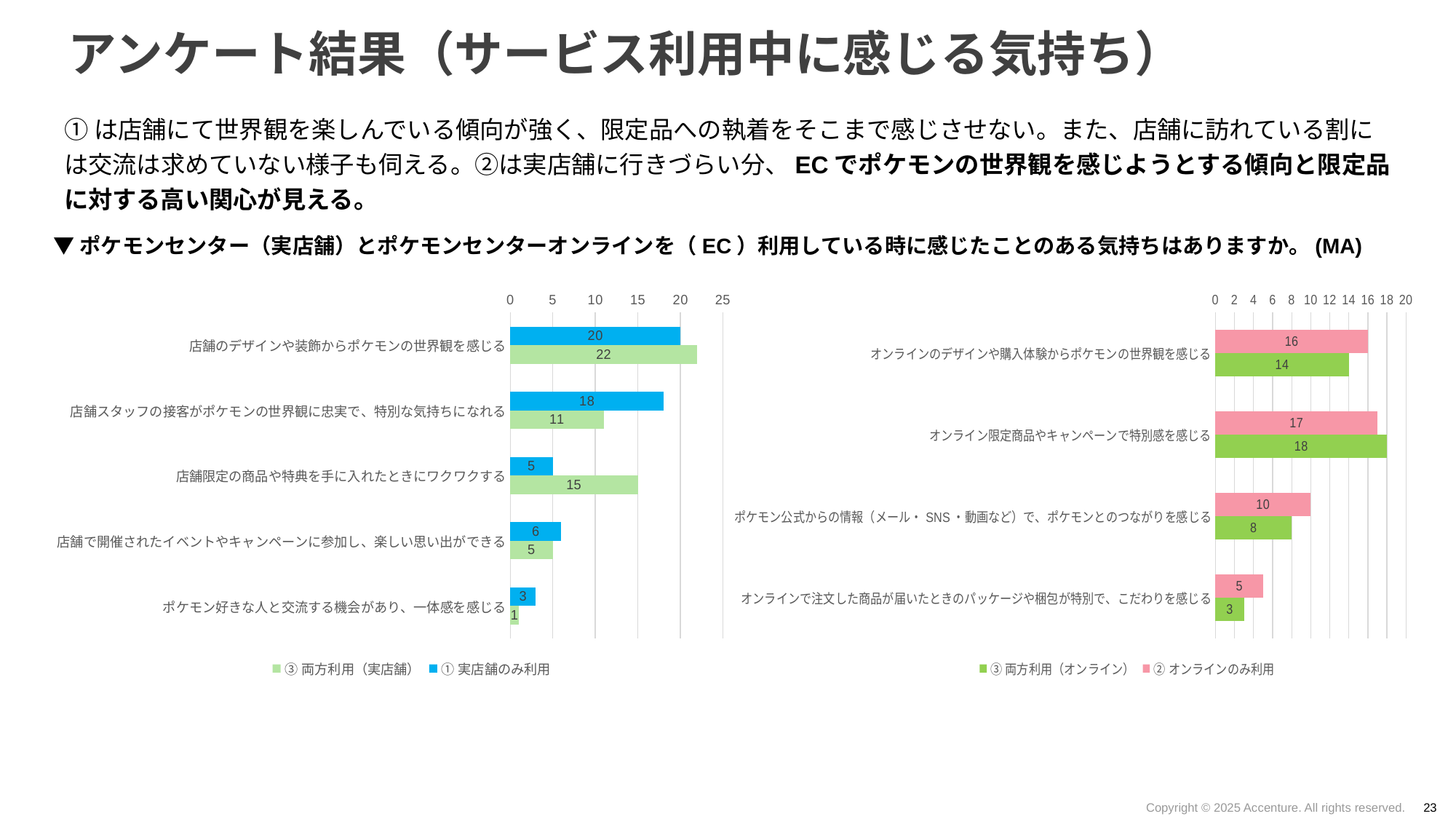

# アンケート結果（サービス利用中に感じる気持ち）
①は店舗にて世界観を楽しんでいる傾向が強く、限定品への執着をそこまで感じさせない。また、店舗に訪れている割には交流は求めていない様子も伺える。②は実店舗に行きづらい分、ECでポケモンの世界観を感じようとする傾向と限定品に対する高い関心が見える。
▼ポケモンセンター（実店舗）とポケモンセンターオンラインを（EC）利用している時に感じたことのある気持ちはありますか。(MA)

### Chart

| Category | ①実店舗のみ利用 | ③両方利用（実店舗） |
|---|---|---|
| 店舗のデザインや装飾からポケモンの世界観を感じる | 20.0 | 22.0 |
| 店舗スタッフの接客がポケモンの世界観に忠実で、特別な気持ちになれる | 18.0 | 11.0 |
| 店舗限定の商品や特典を手に入れたときにワクワクする | 5.0 | 15.0 |
| 店舗で開催されたイベントやキャンペーンに参加し、楽しい思い出ができる | 6.0 | 5.0 |
| ポケモン好きな人と交流する機会があり、一体感を感じる | 3.0 | 1.0 |

### Chart

| Category | ②オンラインのみ利用 | ③両方利用（オンライン） |
|---|---|---|
| オンラインのデザインや購入体験からポケモンの世界観を感じる | 16.0 | 14.0 |
| オンライン限定商品やキャンペーンで特別感を感じる | 17.0 | 18.0 |
| ポケモン公式からの情報（メール・SNS・動画など）で、ポケモンとのつながりを感じる | 10.0 | 8.0 |
| オンラインで注文した商品が届いたときのパッケージや梱包が特別で、こだわりを感じる | 5.0 | 3.0 |